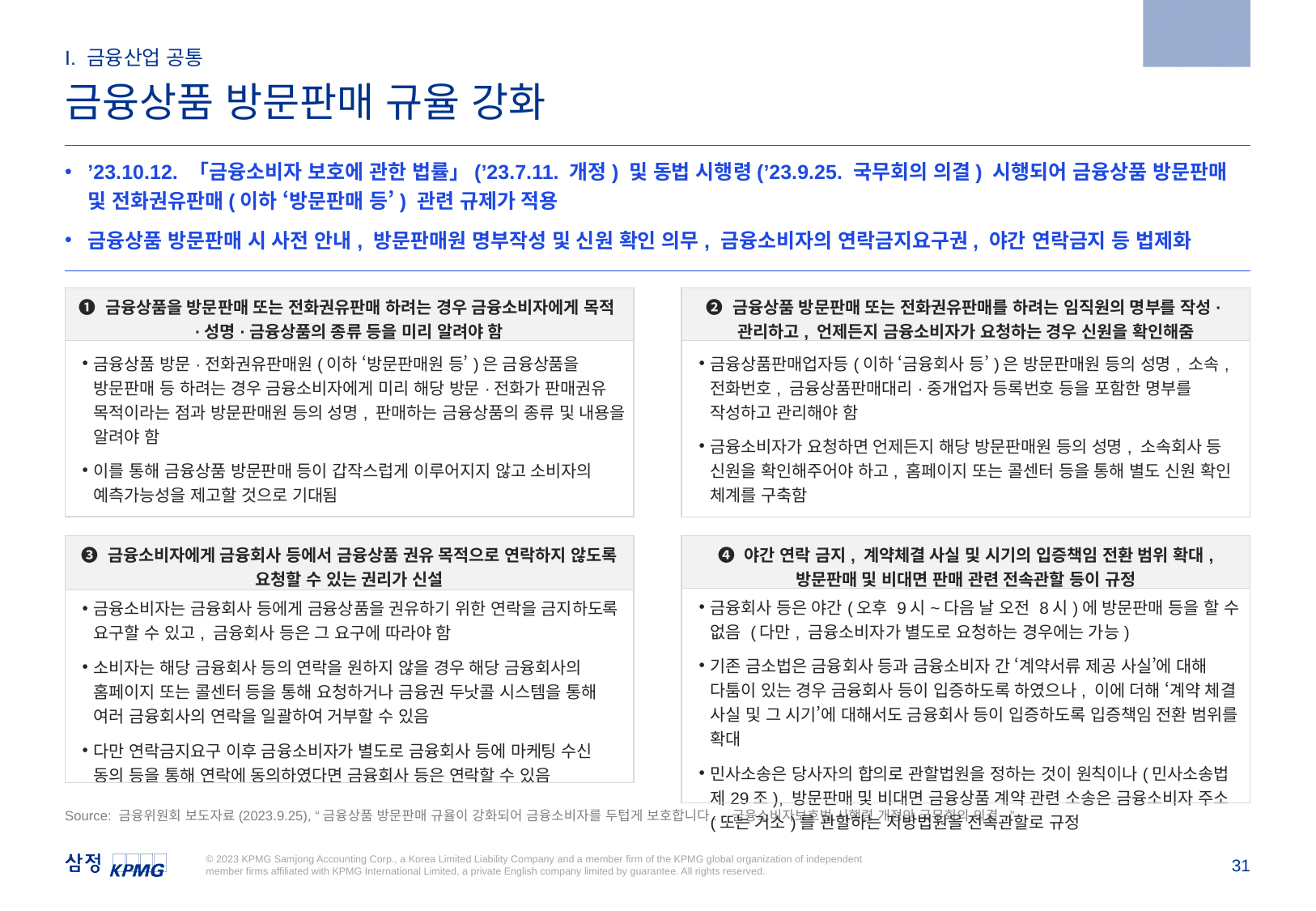

2023.9.25
I. 금융산업 공통
금융상품 방문판매 규율 강화
’23.10.12. 「금융소비자 보호에 관한 법률」(’23.7.11. 개정) 및 동법 시행령(’23.9.25. 국무회의 의결) 시행되어 금융상품 방문판매 및 전화권유판매(이하 ‘방문판매 등’) 관련 규제가 적용
금융상품 방문판매 시 사전 안내, 방문판매원 명부작성 및 신원 확인 의무, 금융소비자의 연락금지요구권, 야간 연락금지 등 법제화
| ❶ 금융상품을 방문판매 또는 전화권유판매 하려는 경우 금융소비자에게 목적·성명·금융상품의 종류 등을 미리 알려야 함 |
| --- |
| 금융상품 방문·전화권유판매원(이하 ‘방문판매원 등’)은 금융상품을 방문판매 등 하려는 경우 금융소비자에게 미리 해당 방문·전화가 판매권유 목적이라는 점과 방문판매원 등의 성명, 판매하는 금융상품의 종류 및 내용을 알려야 함 이를 통해 금융상품 방문판매 등이 갑작스럽게 이루어지지 않고 소비자의 예측가능성을 제고할 것으로 기대됨 |
| ❷ 금융상품 방문판매 또는 전화권유판매를 하려는 임직원의 명부를 작성·관리하고, 언제든지 금융소비자가 요청하는 경우 신원을 확인해줌 |
| --- |
| 금융상품판매업자등(이하 ‘금융회사 등’)은 방문판매원 등의 성명, 소속, 전화번호, 금융상품판매대리·중개업자 등록번호 등을 포함한 명부를 작성하고 관리해야 함 금융소비자가 요청하면 언제든지 해당 방문판매원 등의 성명, 소속회사 등 신원을 확인해주어야 하고, 홈페이지 또는 콜센터 등을 통해 별도 신원 확인 체계를 구축함 |
| ❸ 금융소비자에게 금융회사 등에서 금융상품 권유 목적으로 연락하지 않도록 요청할 수 있는 권리가 신설 |
| --- |
| 금융소비자는 금융회사 등에게 금융상품을 권유하기 위한 연락을 금지하도록 요구할 수 있고, 금융회사 등은 그 요구에 따라야 함 소비자는 해당 금융회사 등의 연락을 원하지 않을 경우 해당 금융회사의 홈페이지 또는 콜센터 등을 통해 요청하거나 금융권 두낫콜 시스템을 통해 여러 금융회사의 연락을 일괄하여 거부할 수 있음 다만 연락금지요구 이후 금융소비자가 별도로 금융회사 등에 마케팅 수신 동의 등을 통해 연락에 동의하였다면 금융회사 등은 연락할 수 있음 |
| ❹ 야간 연락 금지, 계약체결 사실 및 시기의 입증책임 전환 범위 확대, 방문판매 및 비대면 판매 관련 전속관할 등이 규정 |
| --- |
| 금융회사 등은 야간(오후 9시~다음 날 오전 8시)에 방문판매 등을 할 수 없음 (다만, 금융소비자가 별도로 요청하는 경우에는 가능) 기존 금소법은 금융회사 등과 금융소비자 간 ‘계약서류 제공 사실’에 대해 다툼이 있는 경우 금융회사 등이 입증하도록 하였으나, 이에 더해 ‘계약 체결 사실 및 그 시기’에 대해서도 금융회사 등이 입증하도록 입증책임 전환 범위를 확대 민사소송은 당사자의 합의로 관할법원을 정하는 것이 원칙이나(민사소송법 제29조), 방문판매 및 비대면 금융상품 계약 관련 소송은 금융소비자 주소(또는 거소)를 관할하는 지방법원을 전속관할로 규정 |
Source: 금융위원회 보도자료(2023.9.25), “금융상품 방문판매 규율이 강화되어 금융소비자를 두텁게 보호합니다. - 금융소비자보호법 시행령 개정안 국무회의 의결 -”